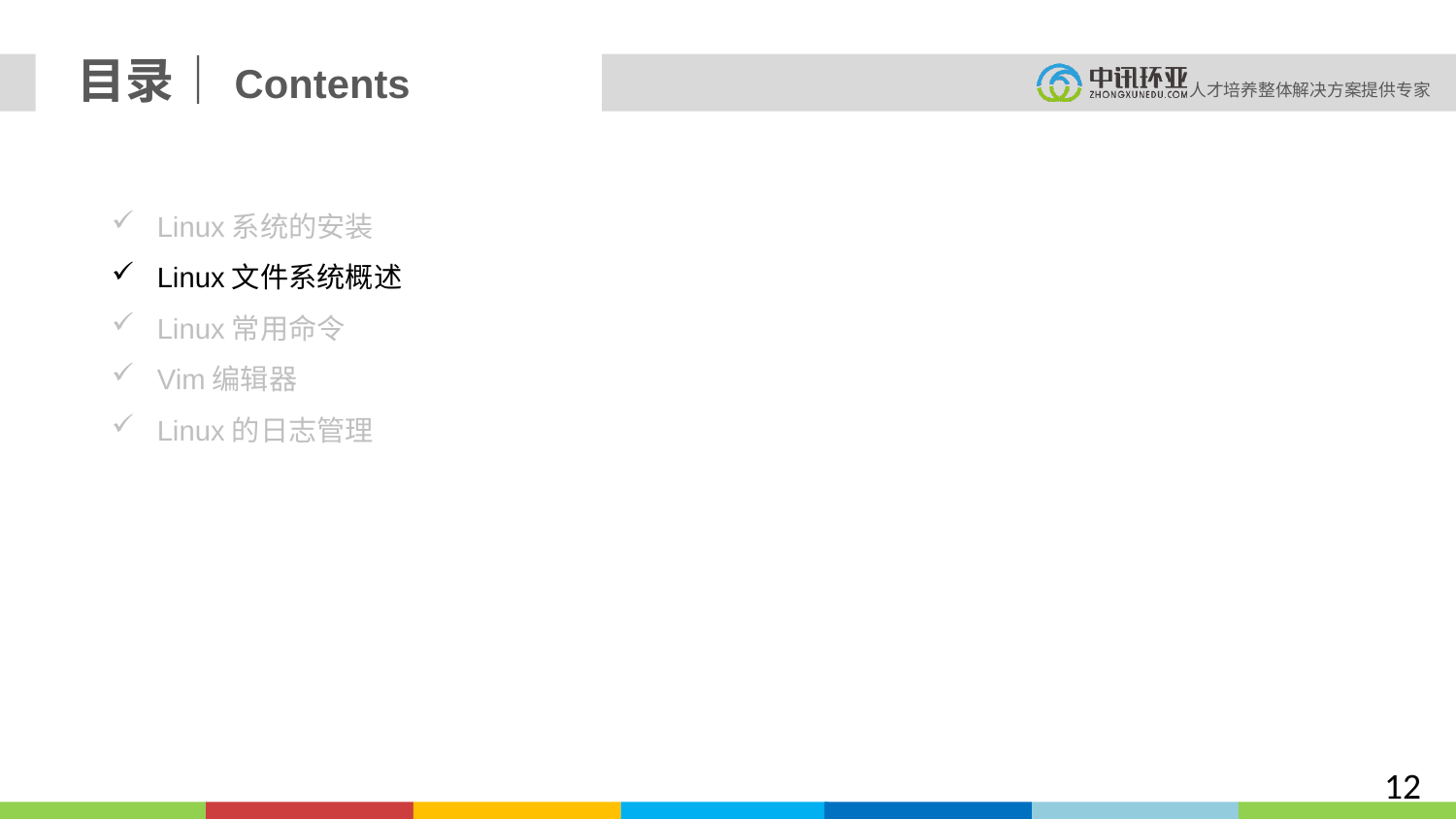

目录｜Contents
Linux系统的安装
Linux文件系统概述
Linux常用命令
Vim编辑器
Linux的日志管理
12